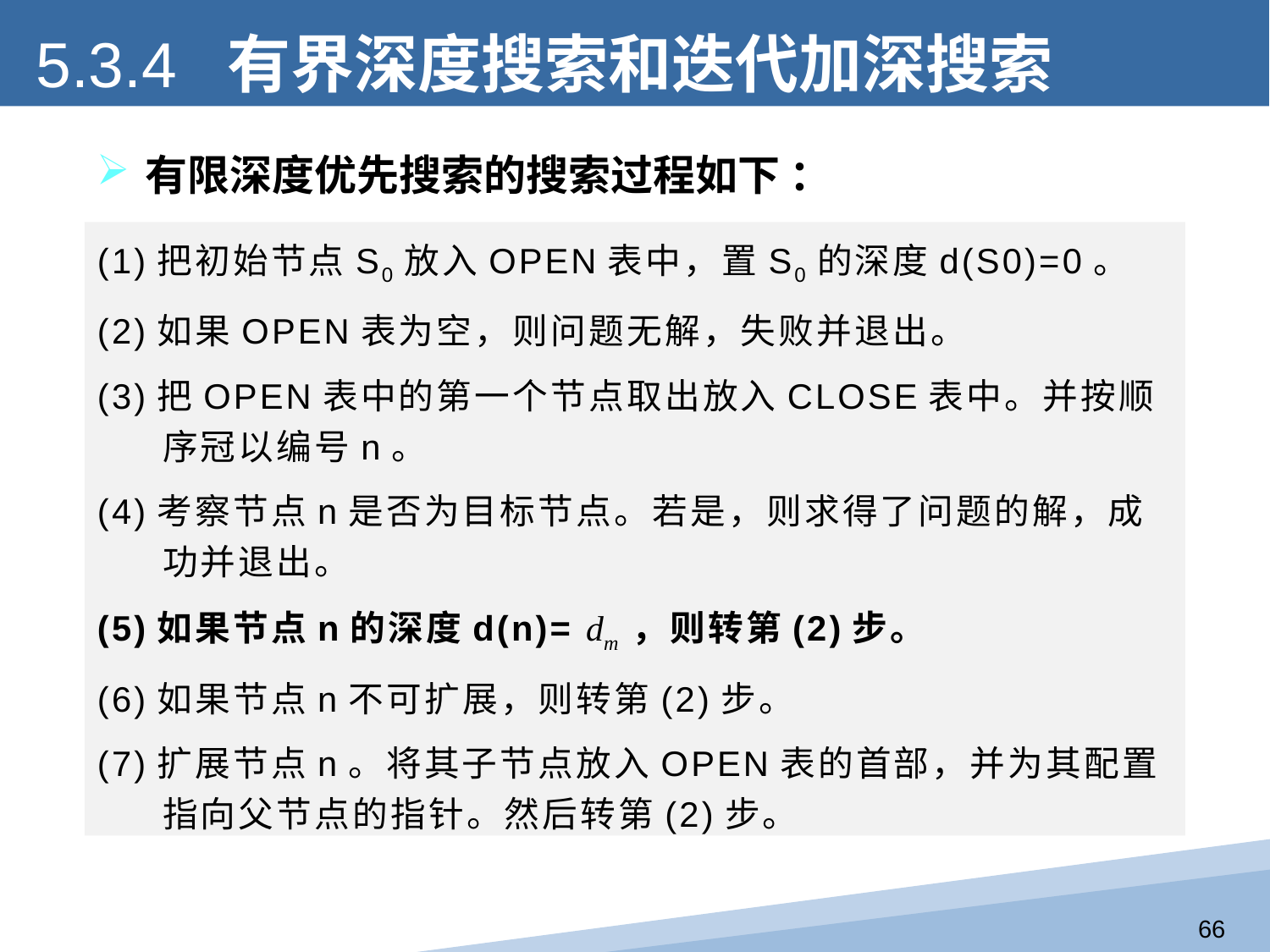

5.3.4  有界深度搜索和迭代加深搜索
有限深度优先搜索的搜索过程如下 ：
(1)把初始节点S0放入OPEN表中，置S0的深度d(S0)=0。
(2)如果OPEN表为空，则问题无解，失败并退出。
(3)把OPEN表中的第一个节点取出放入CLOSE表中。并按顺序冠以编号n。
(4)考察节点n是否为目标节点。若是，则求得了问题的解，成功并退出。
(5)如果节点n的深度d(n)= dm ，则转第(2)步。
(6)如果节点n不可扩展，则转第(2)步。
(7)扩展节点n。将其子节点放入OPEN表的首部，并为其配置指向父节点的指针。然后转第(2)步。

66